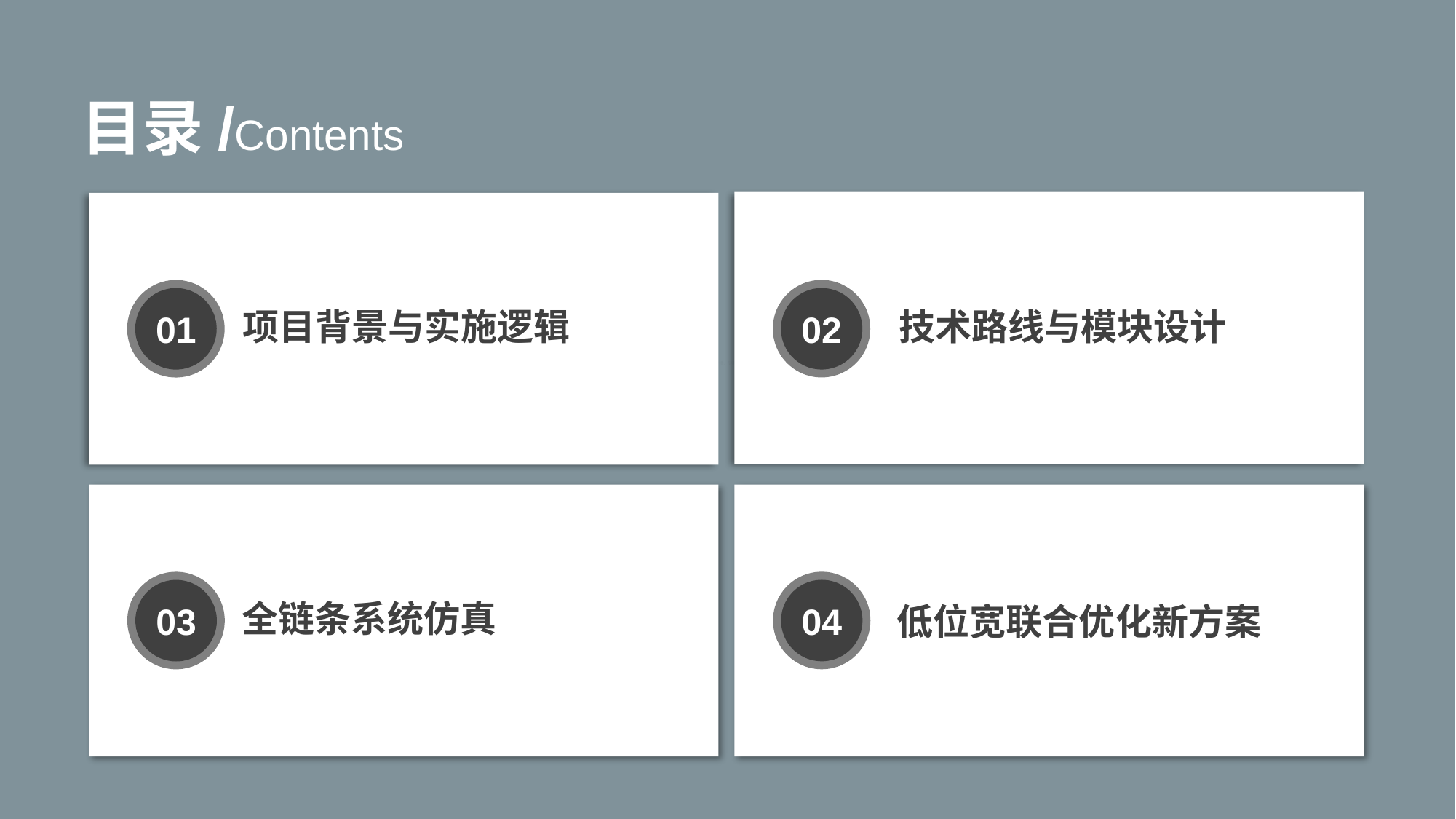

目录/Contents

02

01
项目背景与实施逻辑
技术路线与模块设计

04

03
低位宽联合优化新方案
全链条系统仿真